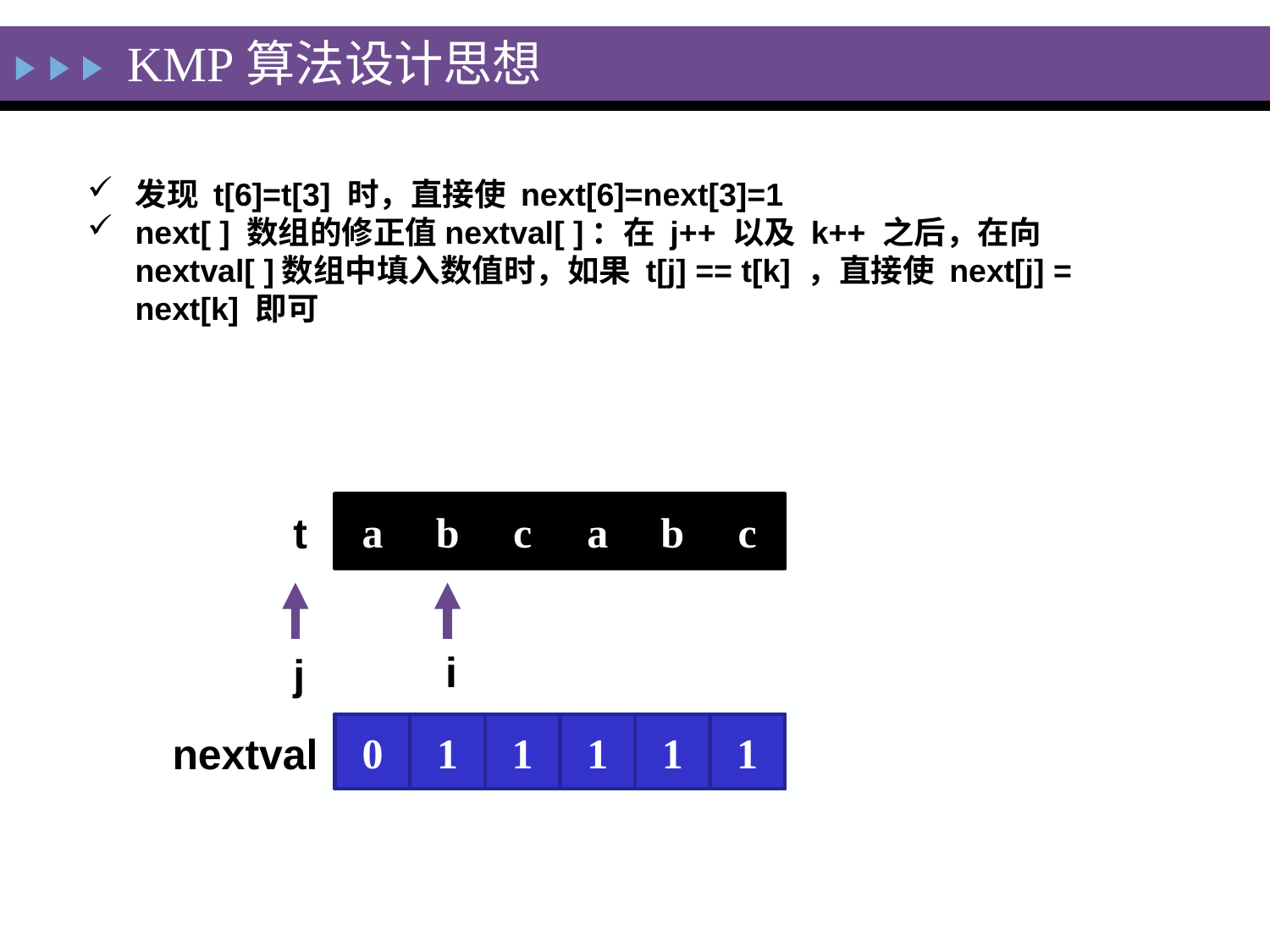

KMP算法设计思想
发现 t[6]=t[3] 时，直接使 next[6]=next[3]=1
next[ ] 数组的修正值nextval[ ]：在 j++ 以及 k++ 之后，在向nextval[ ]数组中填入数值时，如果 t[j] == t[k] ，直接使 next[j] = next[k] 即可
a
b
c
a
b
c
t
j
i

0

1

1

1

1

1
nextval